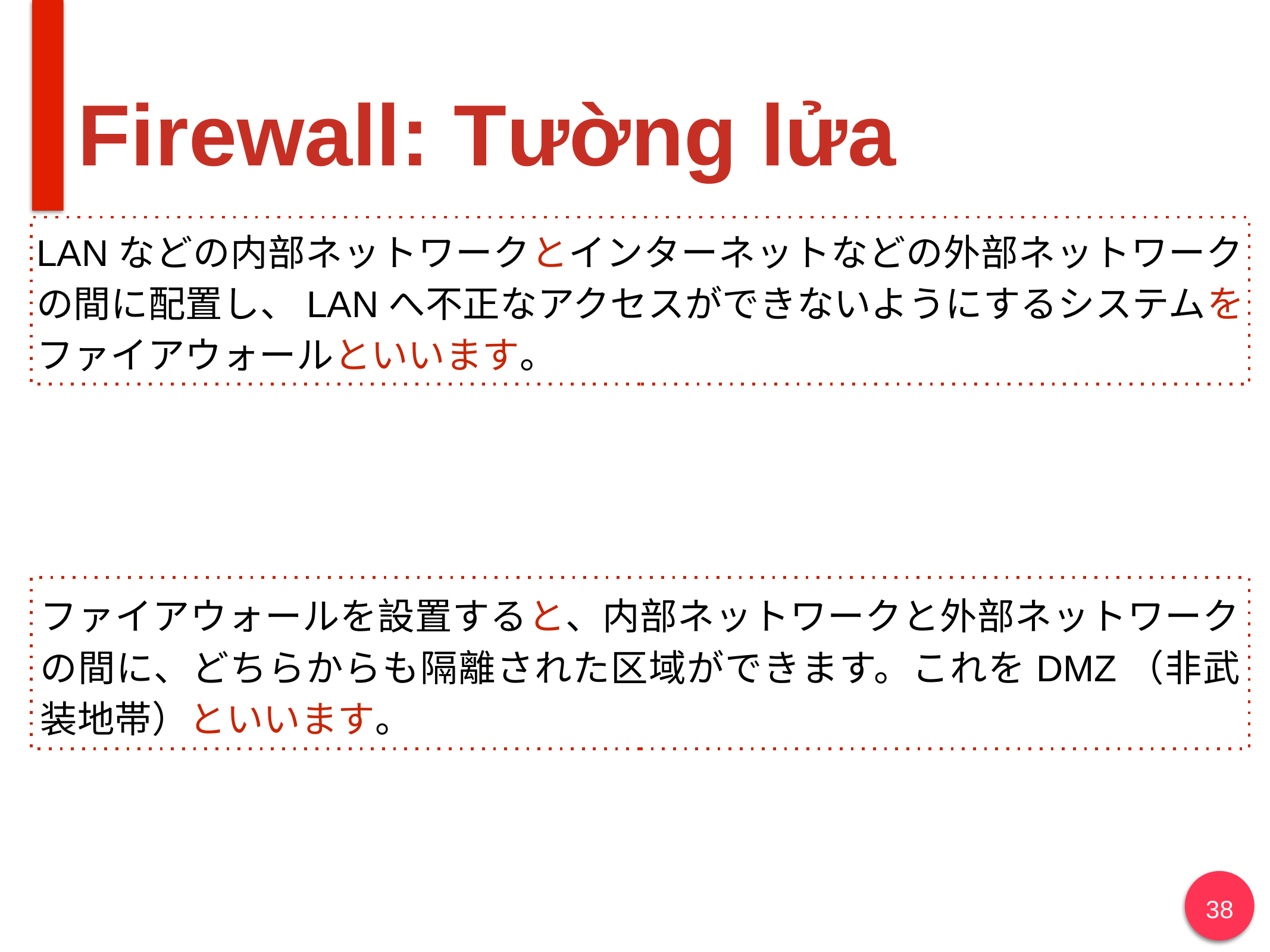

# Firewall: Tường lửa
LANなどの内部ネットワークとインターネットなどの外部ネットワークの間に配置し、LANへ不正なアクセスができないようにするシステムをファイアウォールといいます。

ファイアウォールを設置すると、内部ネットワークと外部ネットワークの間に、どちらからも隔離された区域ができます。これをDMZ（非武装地帯）といいます。

38